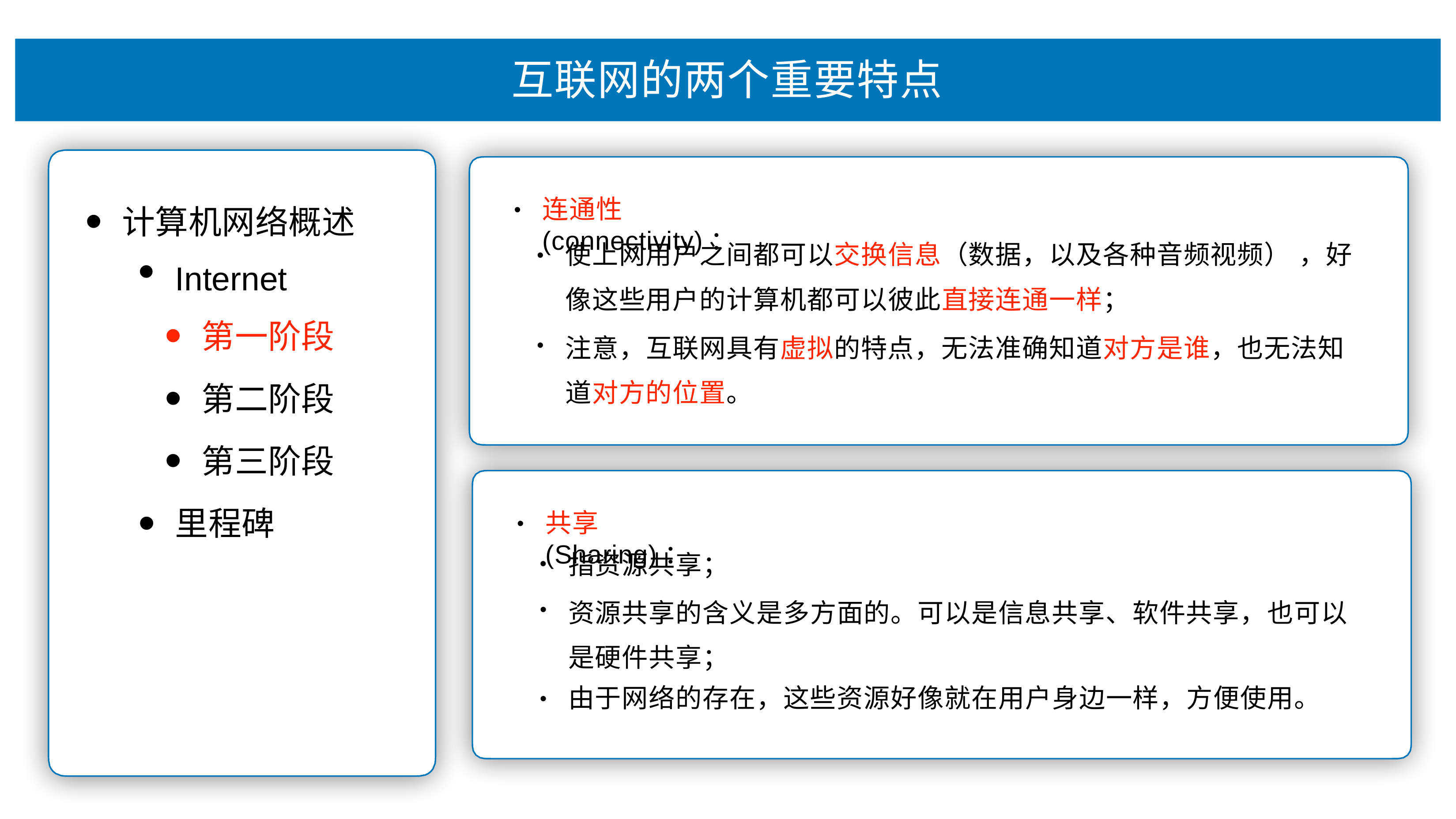

# 互联⽹的两个重要特点

连通性 (connectivity)：
•
计算机⽹络概述
Internet
第⼀阶段
第⼆阶段
第三阶段
⾥程碑
使上⽹⽤户之间都可以交换信息（数据，以及各种⾳频视频） ，好 像这些⽤户的计算机都可以彼此直接连通⼀样；
注意，互联⽹具有虚拟的特点，⽆法准确知道对⽅是谁，也⽆法知 道对⽅的位置。
•
•

共享 (Sharing)：
•
指资源共享；
资源共享的含义是多⽅⾯的。可以是信息共享、软件共享，也可以 是硬件共享；
由于⽹络的存在，这些资源好像就在⽤户身边⼀样，⽅便使⽤。
•
•